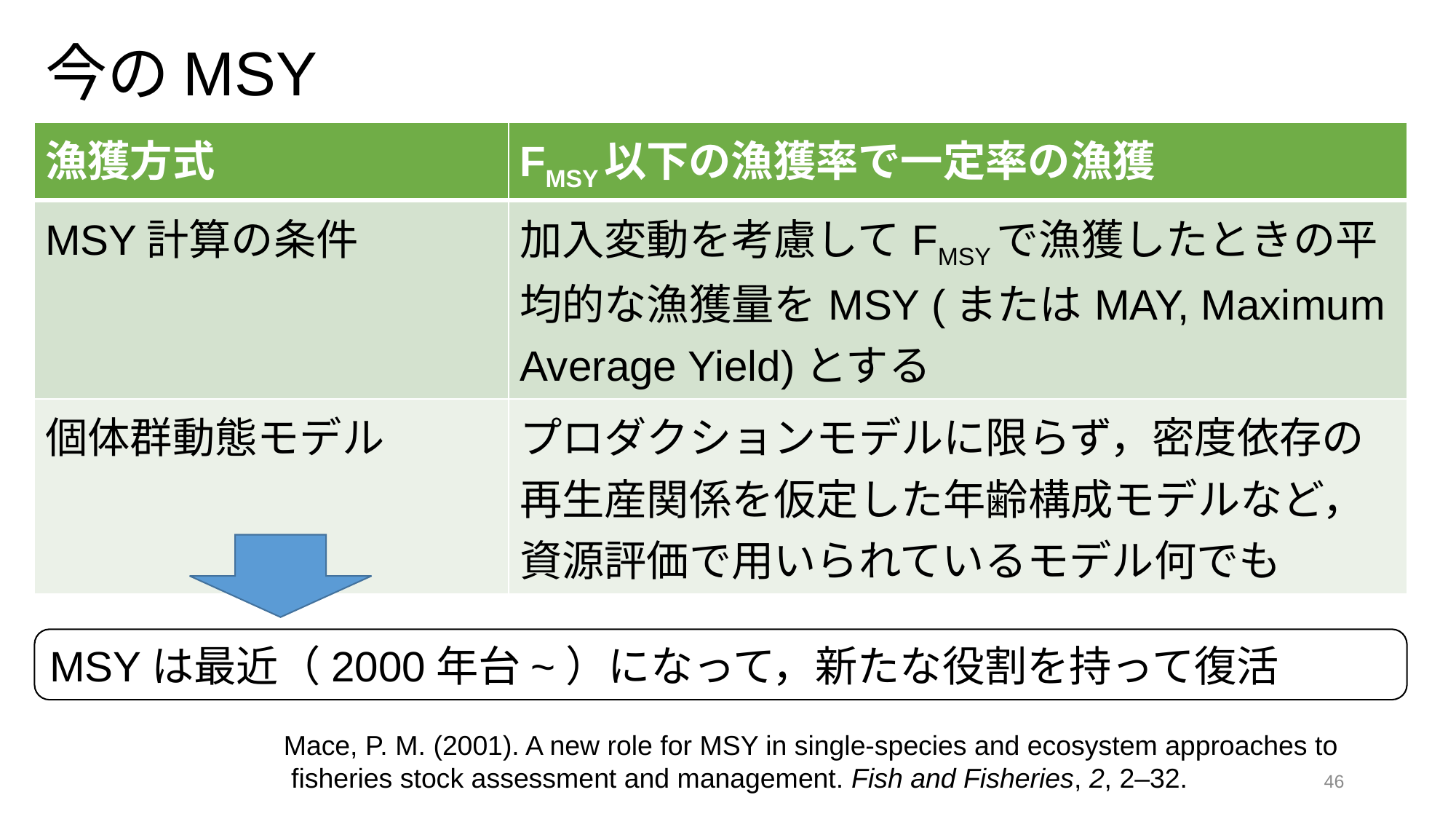

# 今のMSY
| 漁獲方式 | FMSY以下の漁獲率で一定率の漁獲 |
| --- | --- |
| MSY計算の条件 | 加入変動を考慮してFMSYで漁獲したときの平均的な漁獲量をMSY (またはMAY, Maximum Average Yield)とする |
| 個体群動態モデル | プロダクションモデルに限らず，密度依存の再生産関係を仮定した年齢構成モデルなど，資源評価で用いられているモデル何でも |

MSYは最近（2000年台~）になって，新たな役割を持って復活
Mace, P. M. (2001). A new role for MSY in single-species and ecosystem approaches to
 fisheries stock assessment and management. Fish and Fisheries, 2, 2–32.
46